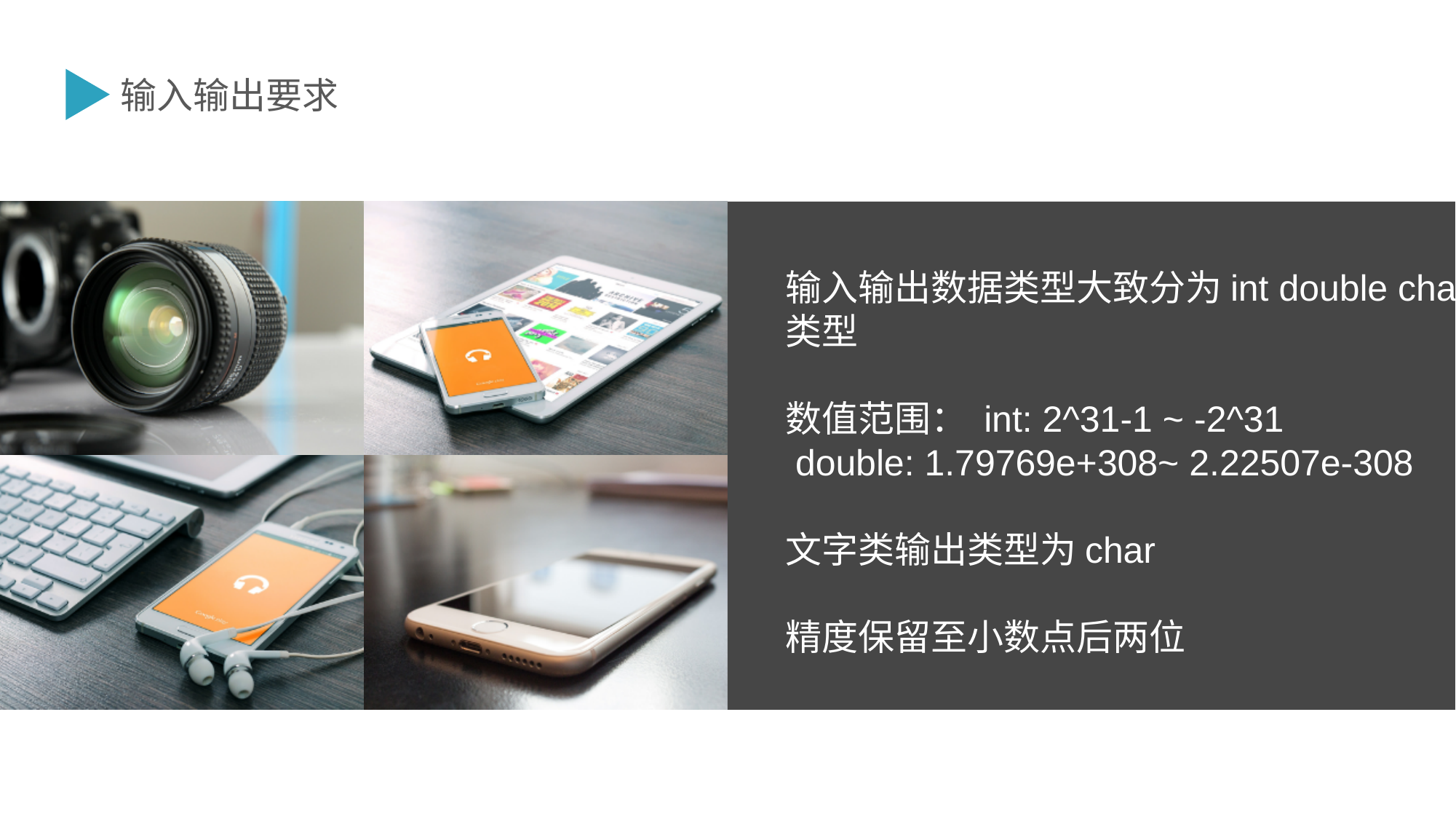

输入输出要求

输入输出数据类型大致分为int double char类型

数值范围： int: 2^31-1 ~ -2^31
 double: 1.79769e+308~ 2.22507e-308

文字类输出类型为char

精度保留至小数点后两位